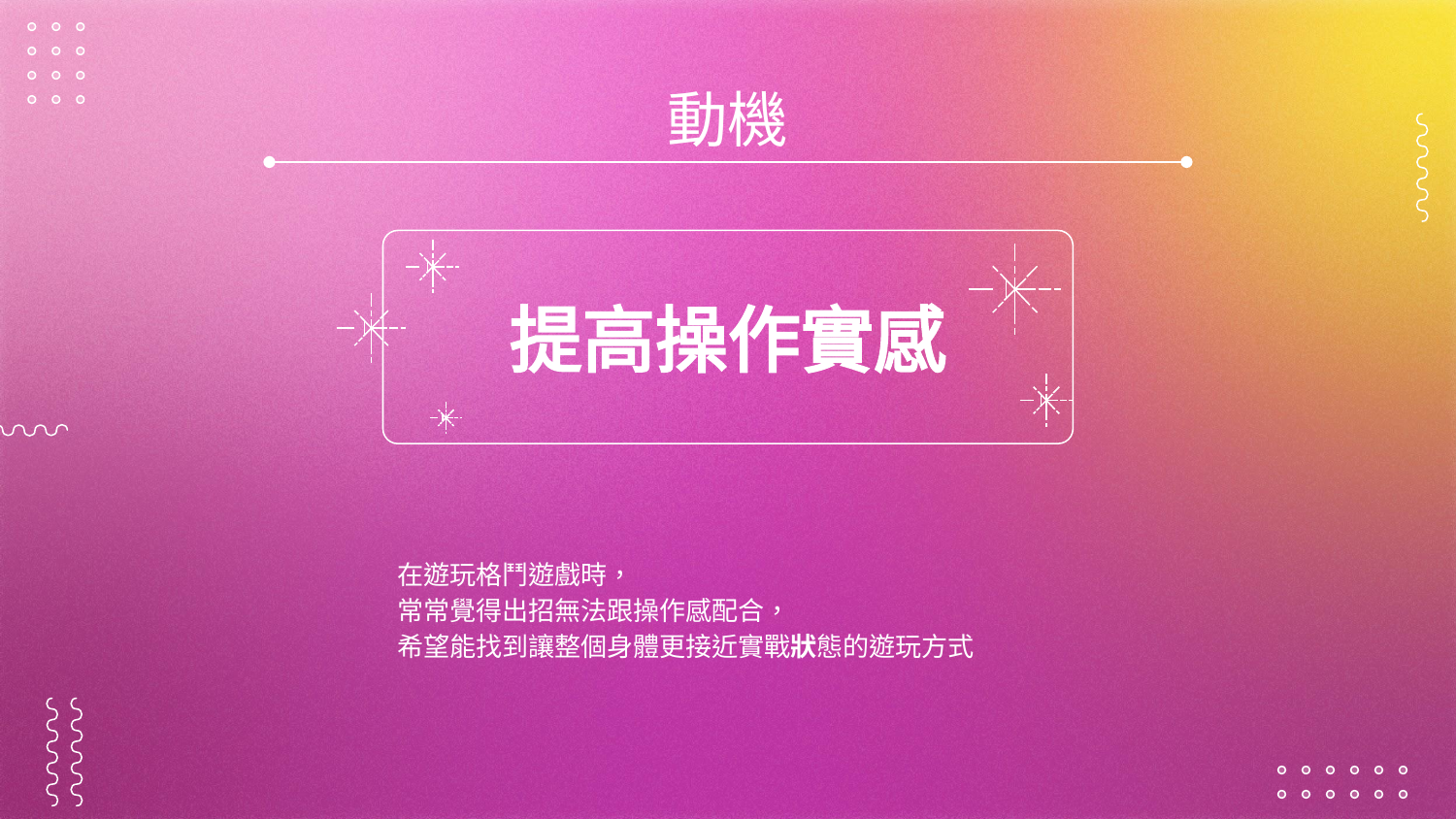

# 動機
提高操作實感
在遊玩格鬥遊戲時，
常常覺得出招無法跟操作感配合，
希望能找到讓整個身體更接近實戰狀態的遊玩方式